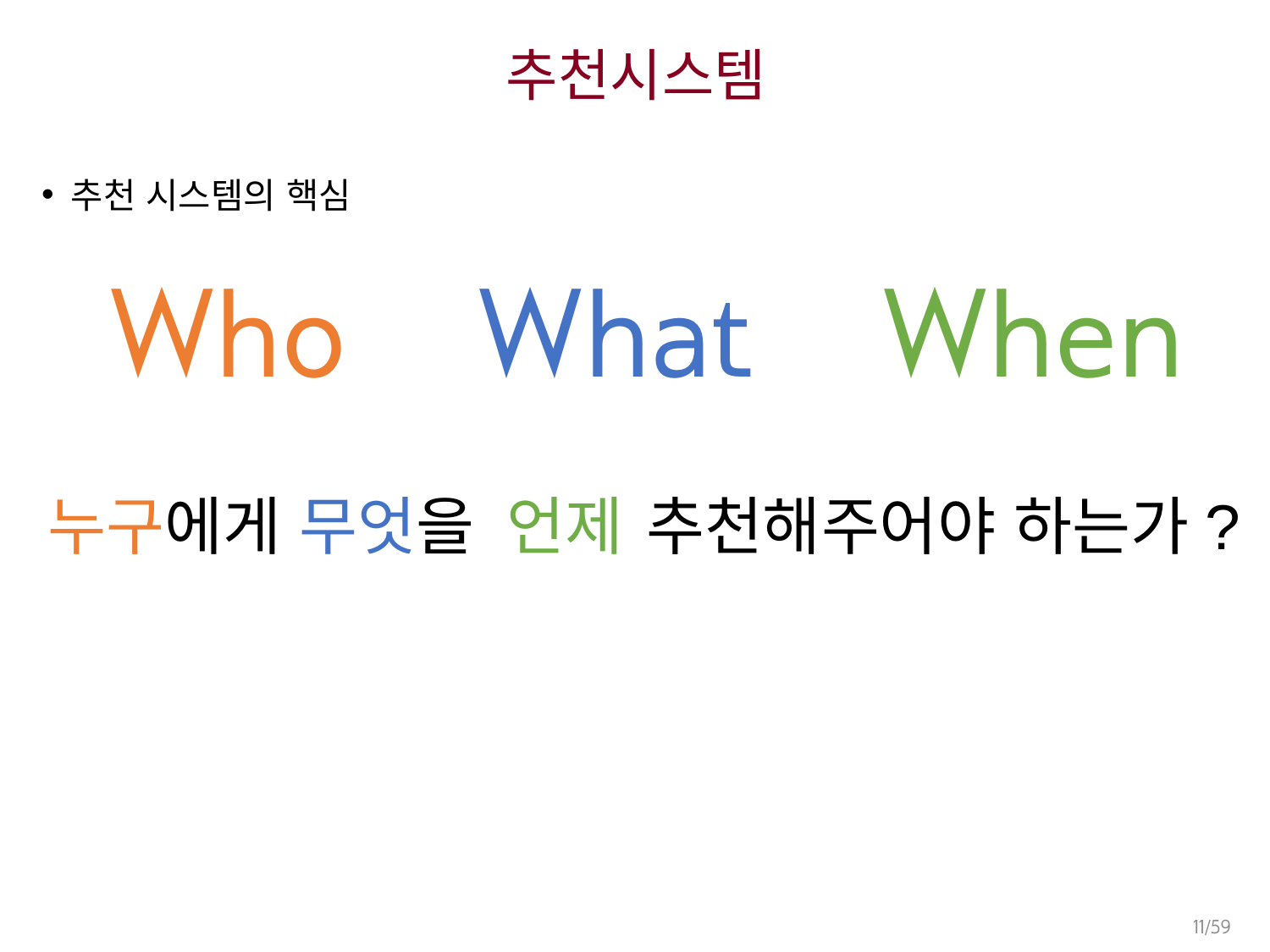

# 추천시스템
추천 시스템의 핵심
When
Who
What
누구에게 무엇을
언제
추천해주어야 하는가?
11/59